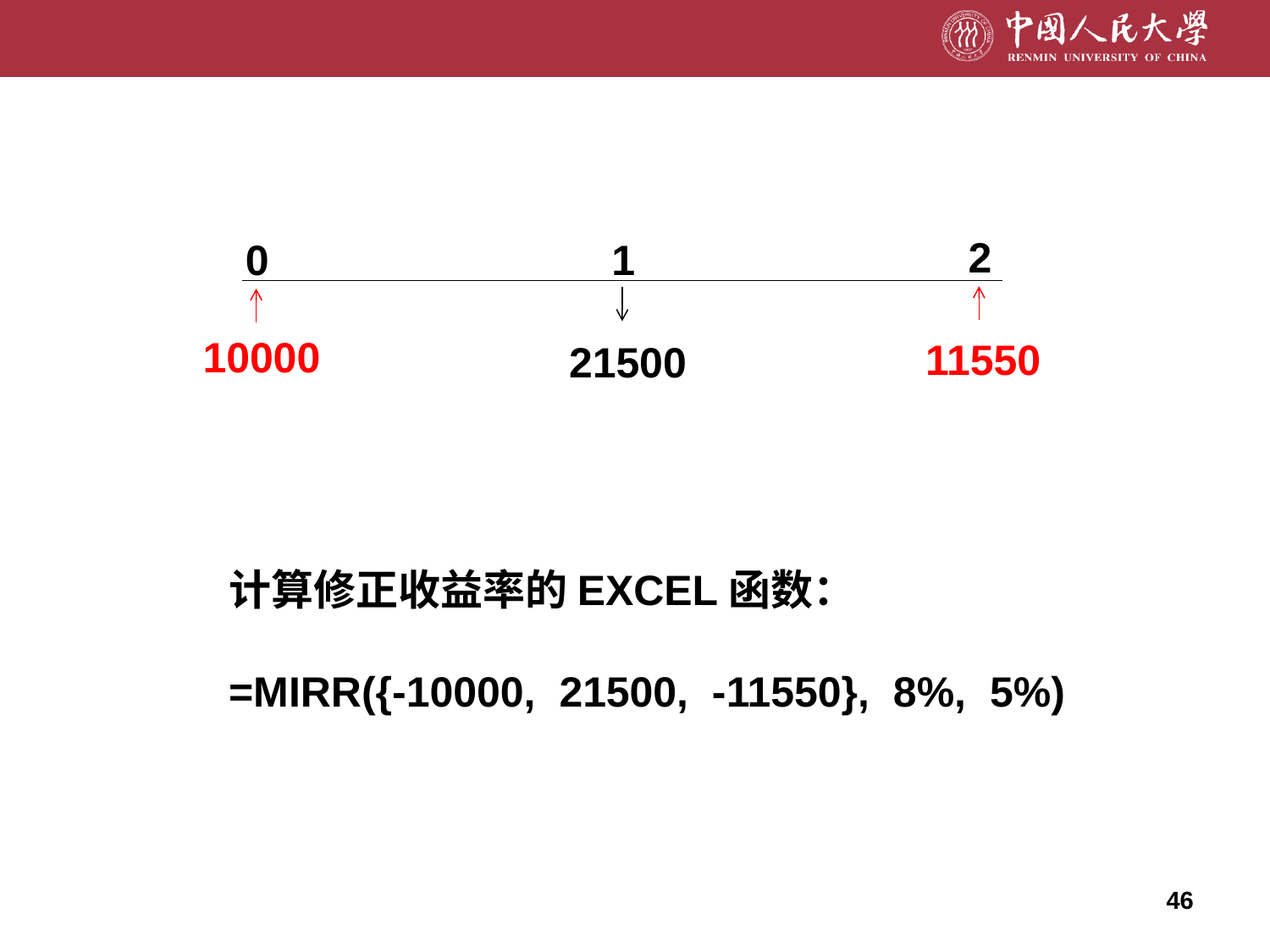

2
0
1
10000
11550
21500
计算修正收益率的EXCEL函数：
=MIRR({-10000,  21500,  -11550},  8%,  5%)
46